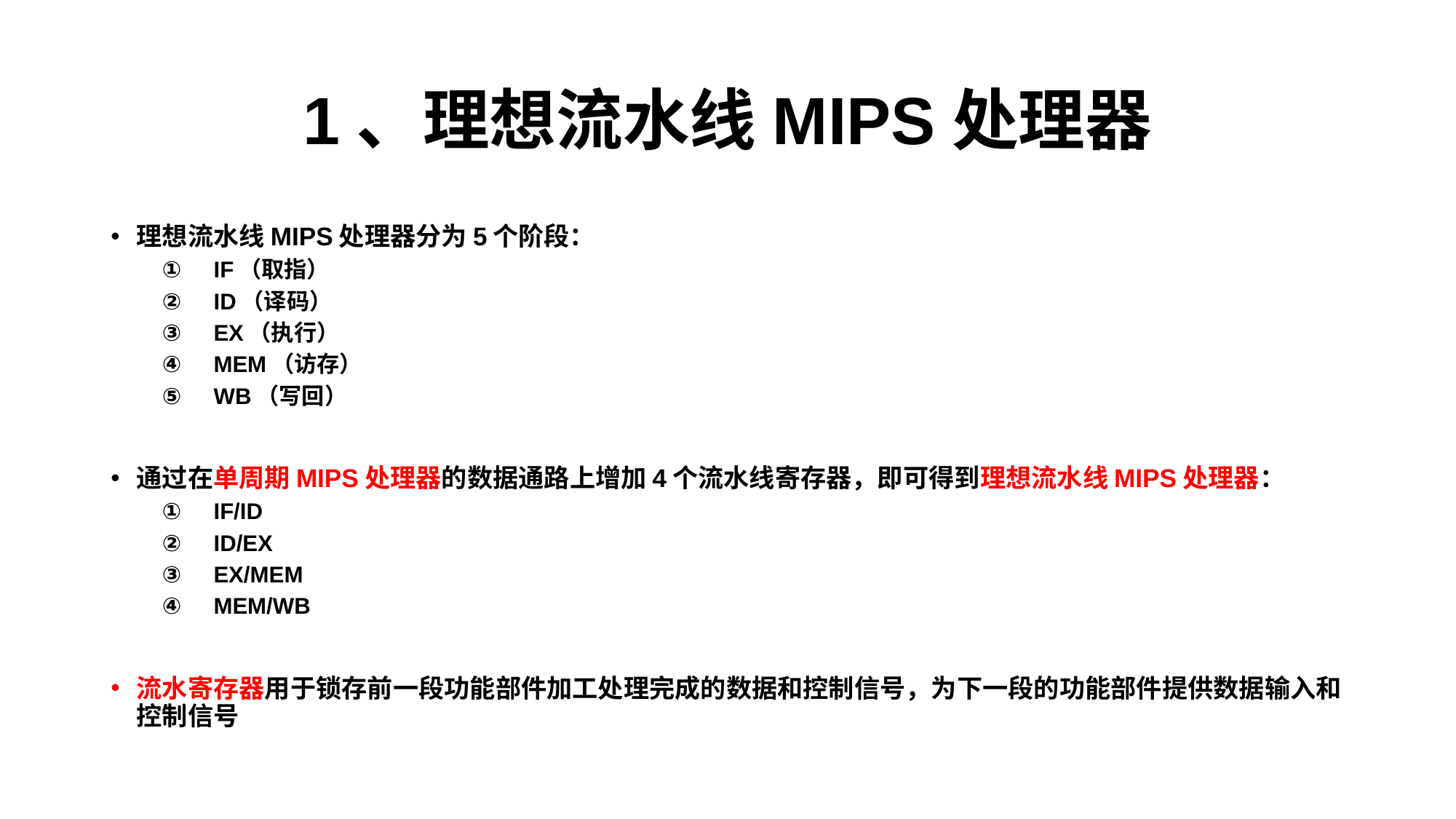

# 1、理想流水线MIPS处理器
理想流水线MIPS处理器分为5个阶段：
IF（取指）
ID（译码）
EX（执行）
MEM（访存）
WB（写回）

通过在单周期MIPS处理器的数据通路上增加4个流水线寄存器，即可得到理想流水线MIPS处理器：
IF/ID
ID/EX
EX/MEM
MEM/WB

流水寄存器用于锁存前一段功能部件加工处理完成的数据和控制信号，为下一段的功能部件提供数据输入和控制信号